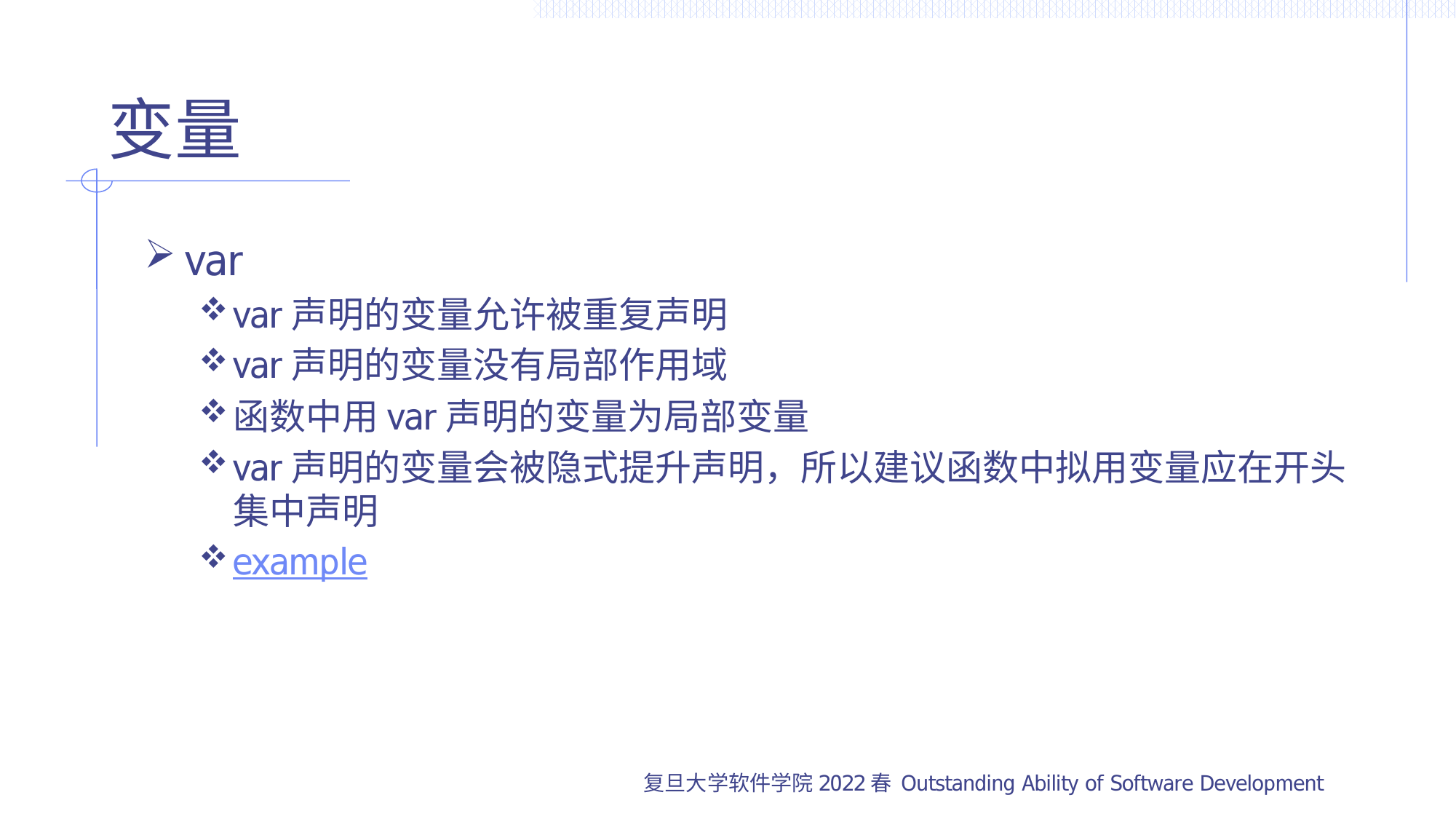

# 变量
var
var声明的变量允许被重复声明
var声明的变量没有局部作用域
函数中用var声明的变量为局部变量
var声明的变量会被隐式提升声明，所以建议函数中拟用变量应在开头集中声明
example